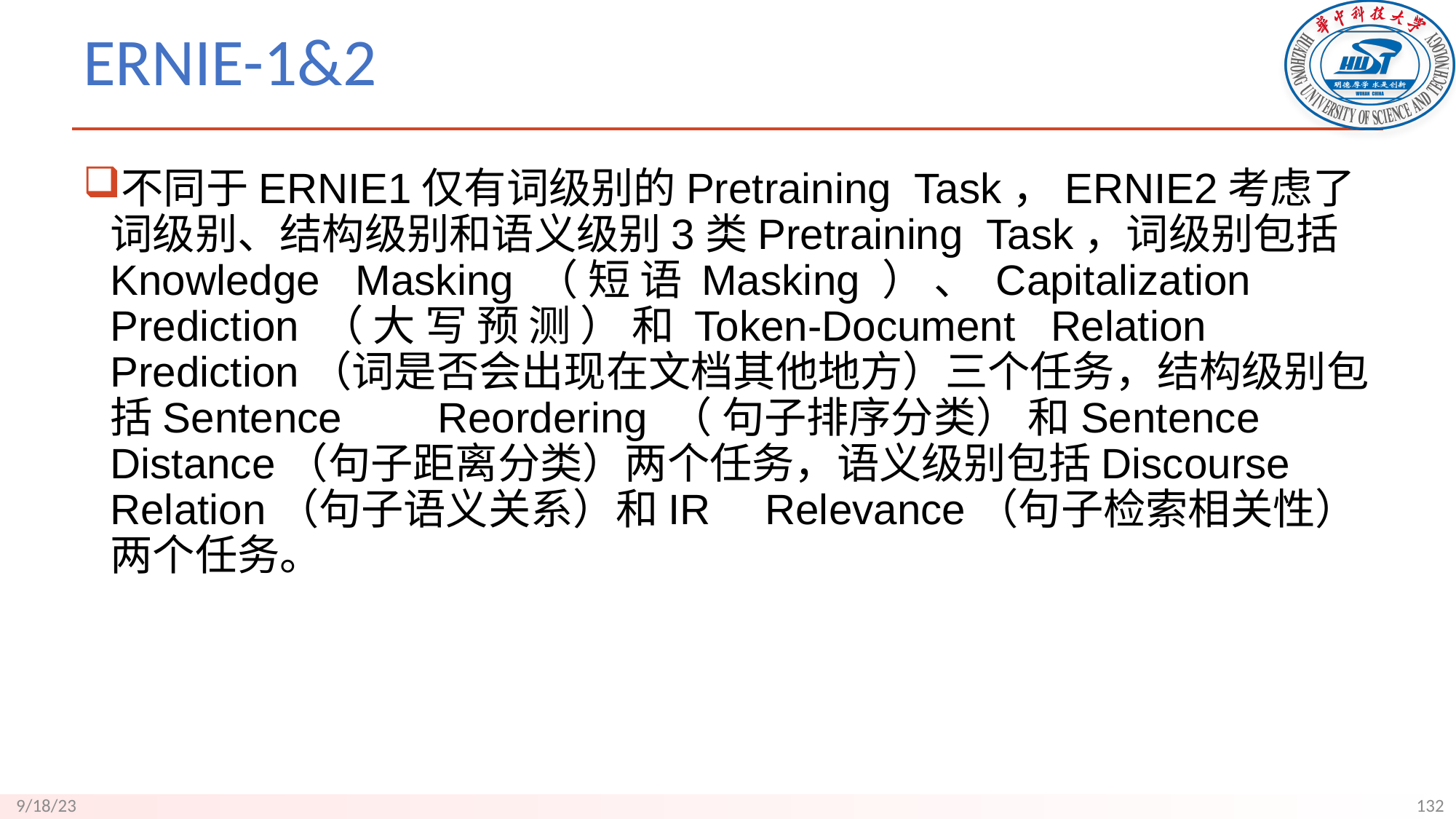

# ERNIE-1&2
不同于ERNIE1仅有词级别的Pretraining  Task，ERNIE2考虑了词级别、结构级别和语义级别3类Pretraining  Task，词级别包括 Knowledge   Masking （ 短 语 Masking ） 、 Capitalization Prediction （ 大 写 预 测 ） 和 Token-Document   Relation Prediction（词是否会出现在文档其他地方）三个任务，结构级别包括Sentence	Reordering （ 句子排序分类） 和Sentence Distance（句子距离分类）两个任务，语义级别包括Discourse Relation（句子语义关系）和IR	Relevance（句子检索相关性）两个任务。

132
9/18/23